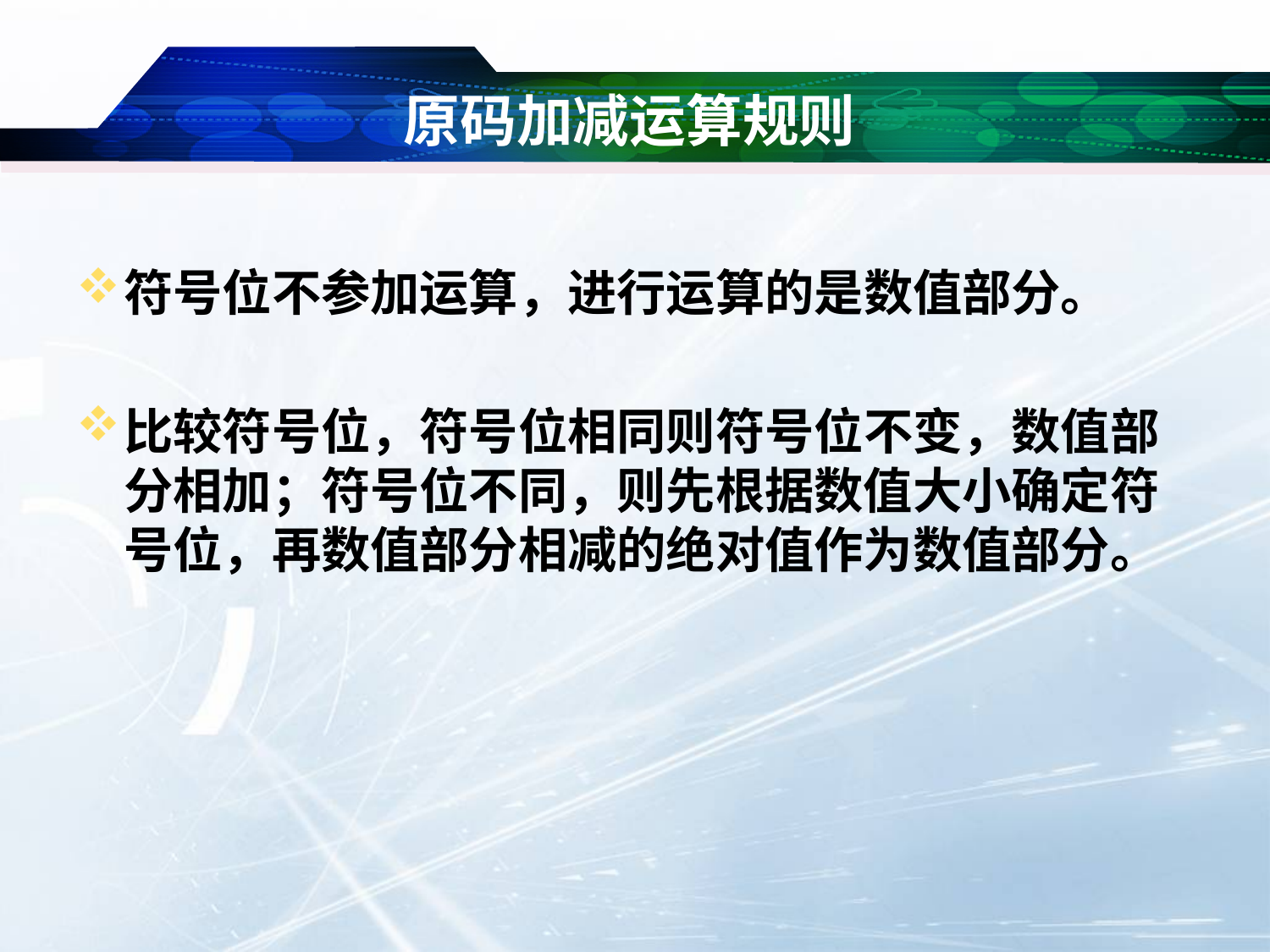

# 原码加减运算规则

符号位不参加运算，进行运算的是数值部分。

比较符号位，符号位相同则符号位不变，数值部分相加；符号位不同，则先根据数值大小确定符号位，再数值部分相减的绝对值作为数值部分。